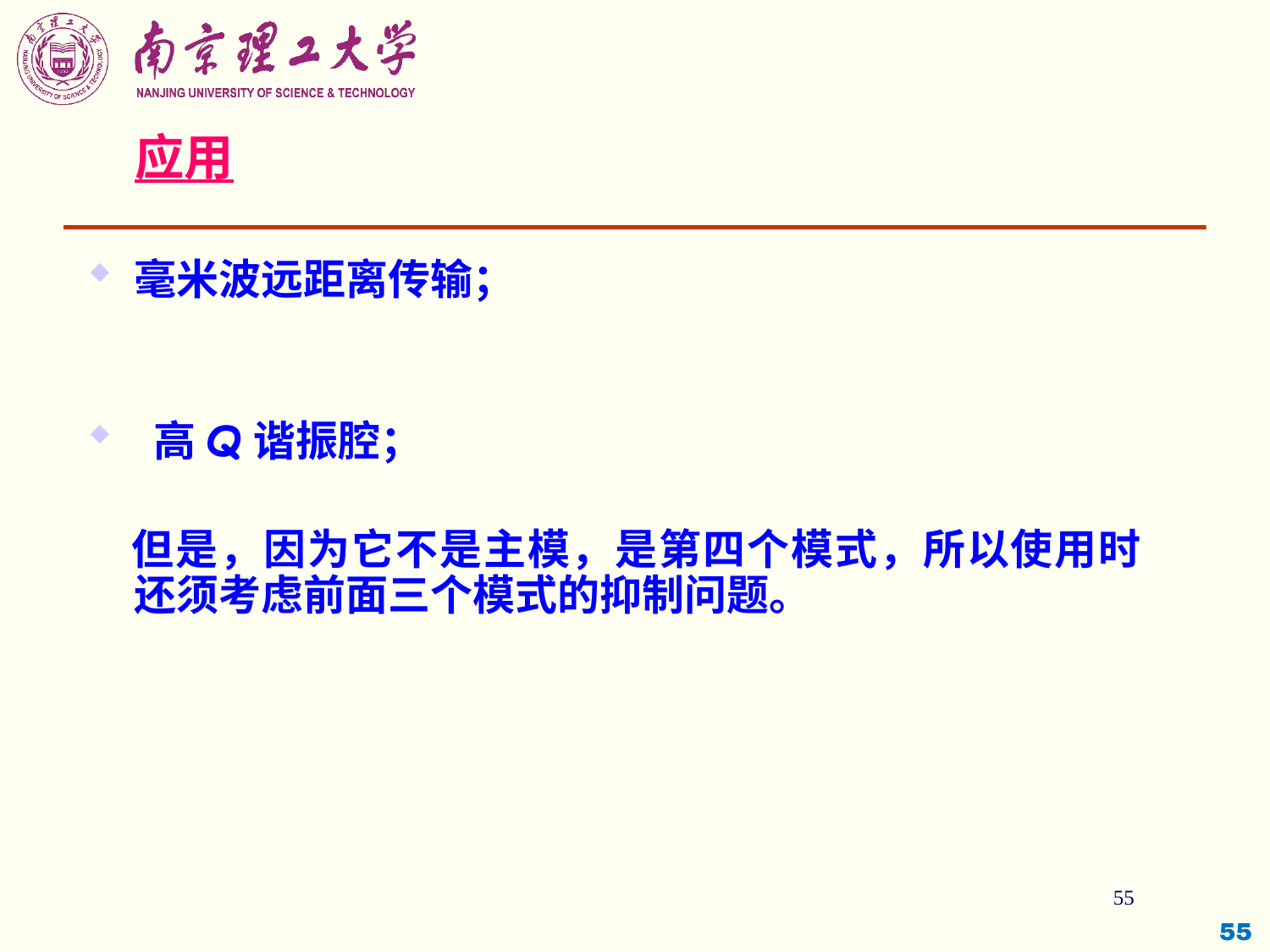

应用

毫米波远距离传输；

 高Q谐振腔；

   但是，因为它不是主模，是第四个模式，所以使用时还须考虑前面三个模式的抑制问题。

55